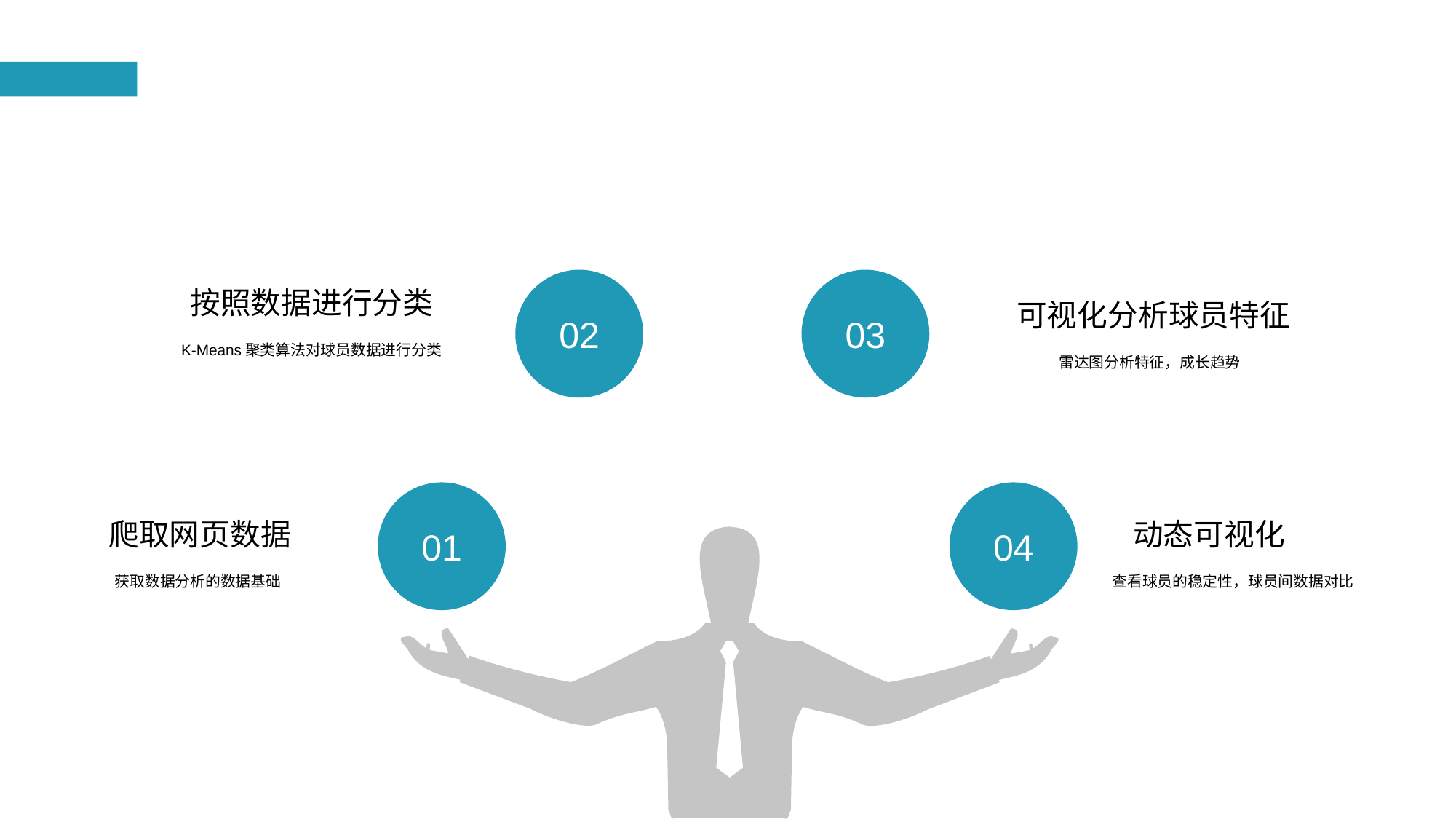

02
03
04
01

按照数据进行分类
K-Means聚类算法对球员数据进行分类
可视化分析球员特征
雷达图分析特征，成长趋势
   动态可视化
查看球员的稳定性，球员间数据对比
 爬取网页数据
获取数据分析的数据基础